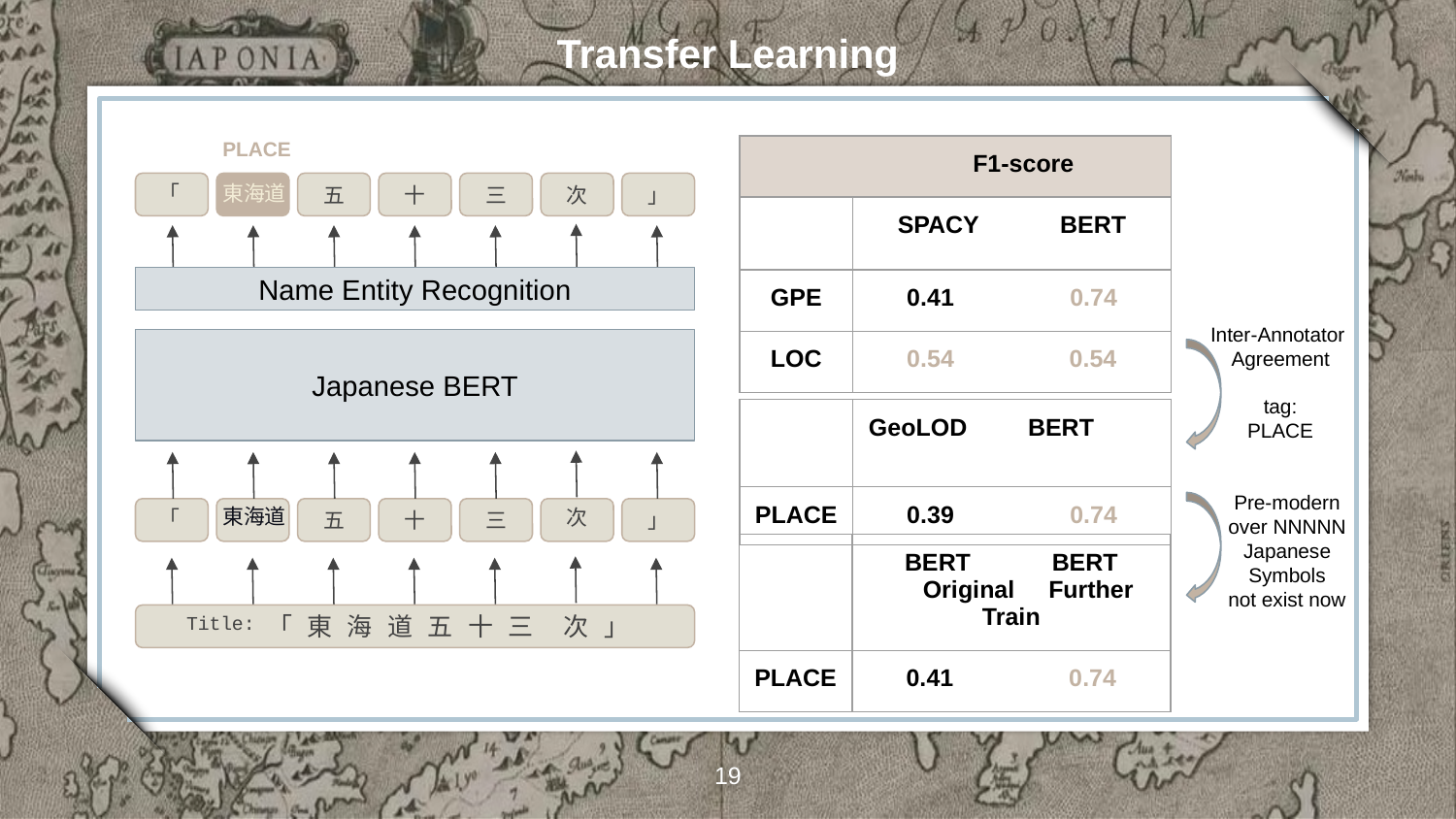

Transfer Learning
PLACE
| F1-score |  |
| --- | --- |
|  | SPACY BERT |
| GPE | 0.41 0.74 |
| LOC | 0.54 0.54 |
「
東海道

五
十
三
次
」
Name Entity Recognition
Inter-Annotator
Agreement

tag:
PLACE

Japanese BERT

|  | GeoLOD BERT |
| --- | --- |
| PLACE | 0.39 0.74 |
Pre-modern
over NNNNN
Japanese
Symbols
not exist now

東海道
次
「

五
十
三

」
|  | BERT BERT Original Further Train |
| --- | --- |
| PLACE | 0.41 0.74 |
Title:
    「 東 海 道 五 十 三  次 」
19